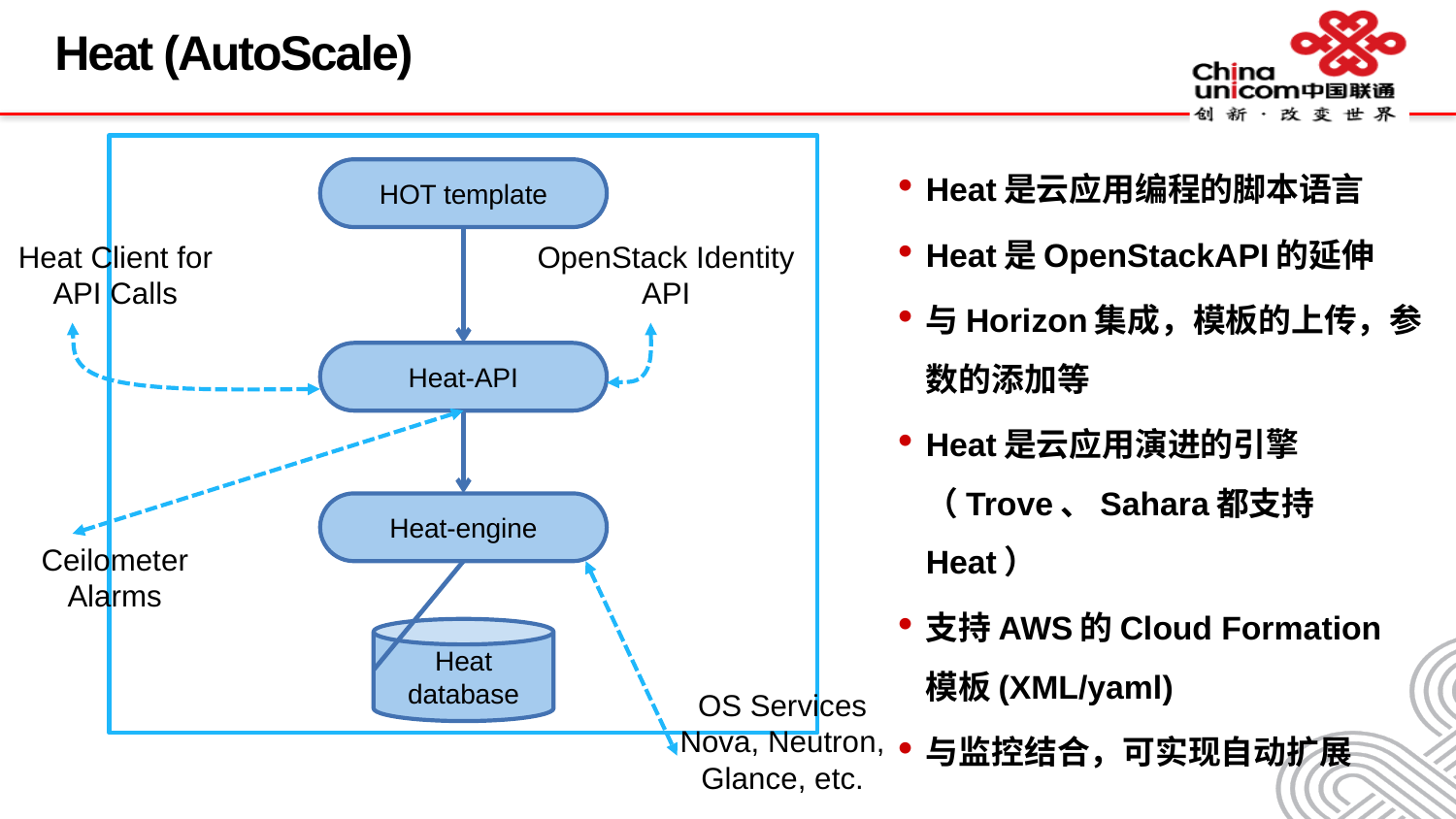

# Heat (AutoScale)

HOT template
Heat Client for API Calls
OpenStack Identity API

Heat-API
Heat-engine
Ceilometer Alarms
Heat database
OS Services Nova, Neutron, Glance, etc.
Heat是云应用编程的脚本语言
Heat是OpenStackAPI的延伸
与Horizon集成，模板的上传，参数的添加等
Heat是云应用演进的引擎（Trove、Sahara都支持Heat）
支持AWS的Cloud Formation 模板(XML/yaml)
与监控结合，可实现自动扩展